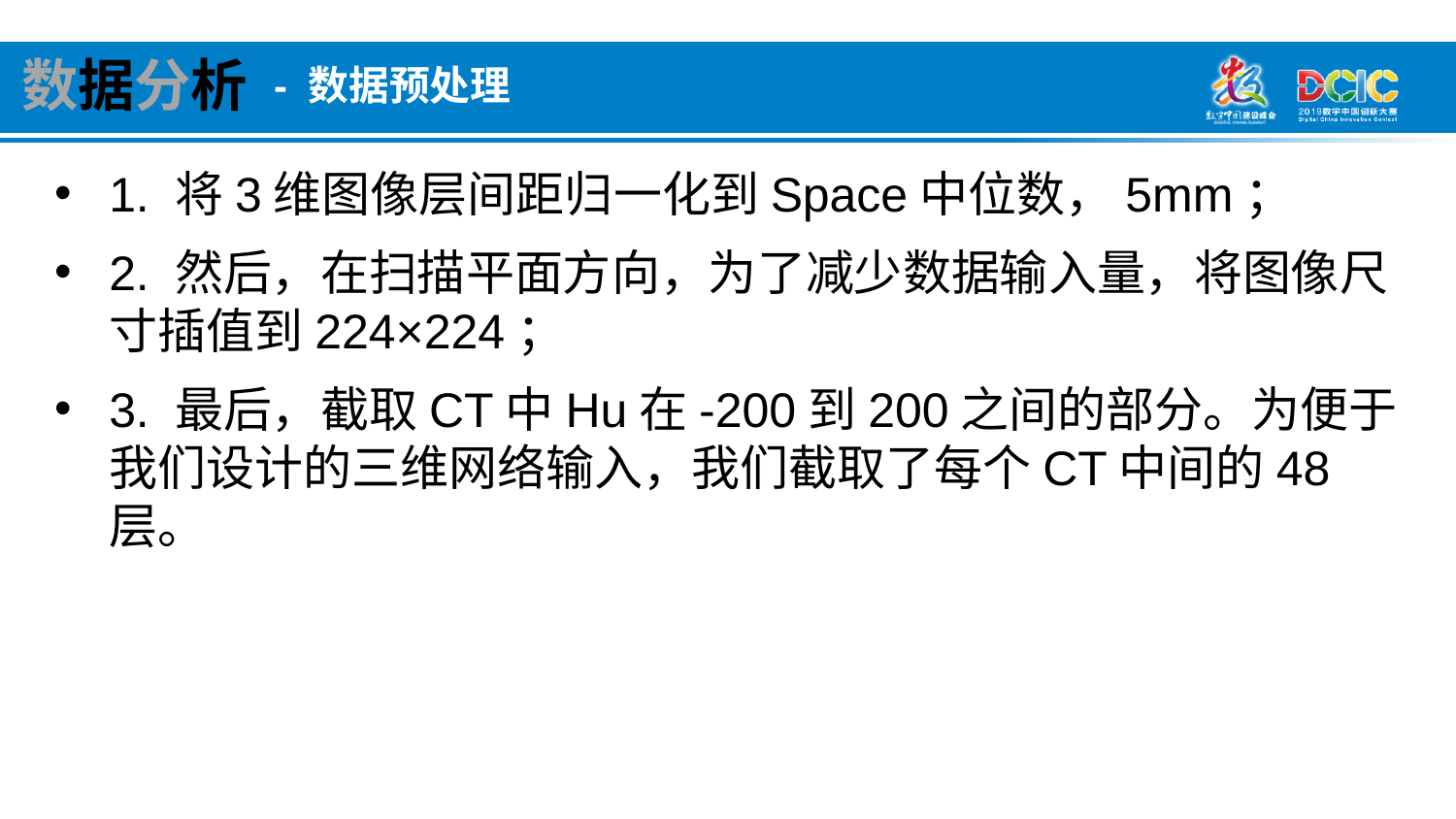

数据分析
- 数据预处理
1. 将3维图像层间距归一化到Space中位数，5mm；
2. 然后，在扫描平面方向，为了减少数据输入量，将图像尺寸插值到224×224；
3. 最后，截取CT中Hu在-200到200之间的部分。为便于我们设计的三维网络输入，我们截取了每个CT中间的48层。